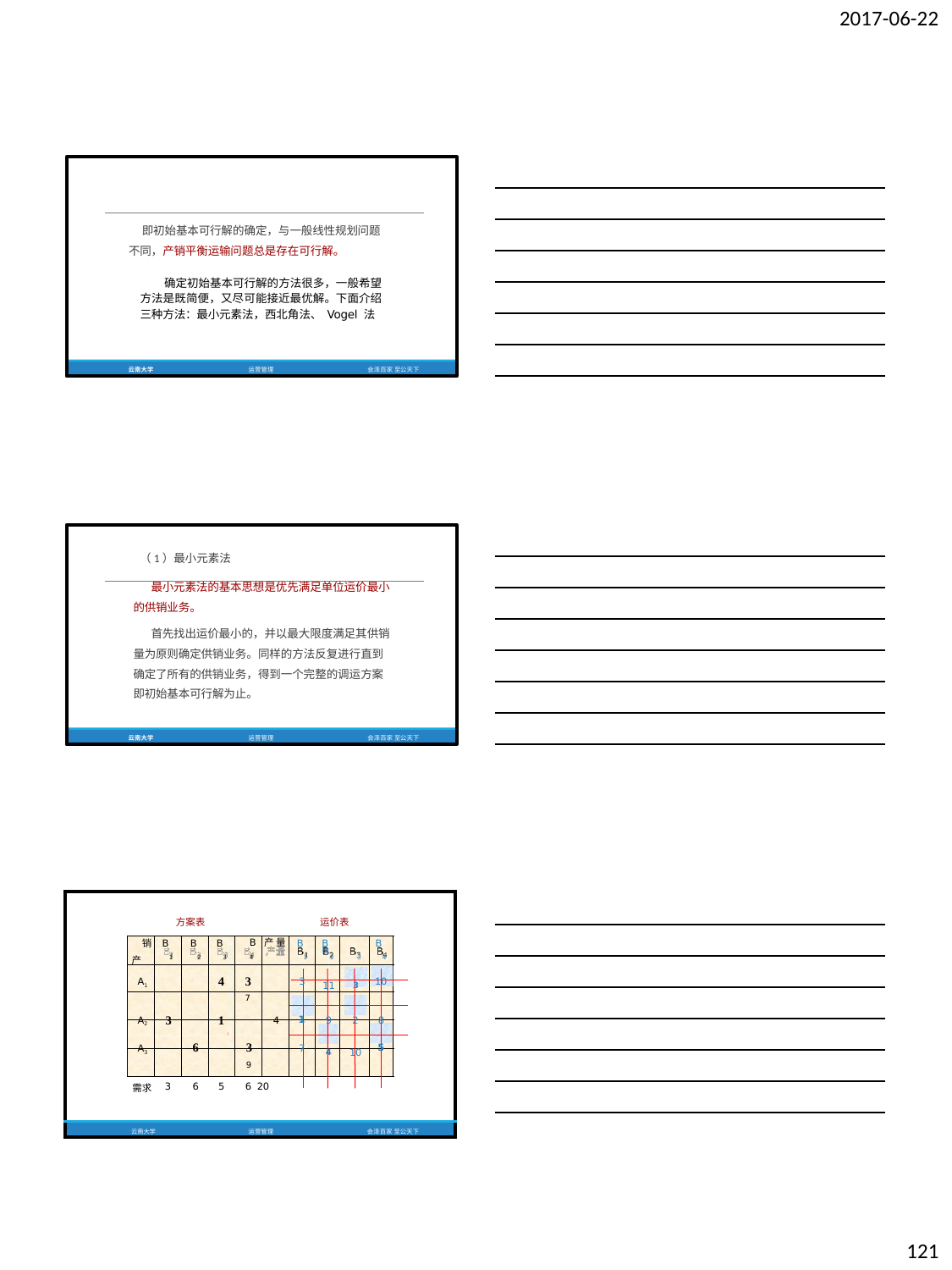

2017-06-22

即初始基本可行解的确定，与一般线性规划问题 不同，产销平衡运输问题总是存在可行解。

确定初始基本可行解的方法很多，一般希望 方法是既简便，又尽可能接近最优解。下面介绍 三种方法：最小元素法，西北角法、 Vogel 法

云南大学
运营管理
会泽百家 至公天下

（1）最小元素法
最小元素法的基本思想是优先满足单位运价最小 的供销业务。
首先找出运价最小的，并以最大限度满足其供销 量为原则确定供销业务。同样的方法反复进行直到 确定了所有的供销业务，得到一个完整的调运方案 即初始基本可行解为止。

云南大学
运营管理
会泽百家 至公天下

|  |  | 方案表 |  |  |  | 运价表 |  |
| --- | --- | --- | --- | --- | --- | --- | --- |
| 销 | B | B | B | B 产 量 | B | B B | B |
| 产 | 1 | 2 | 3 | 4 | 1 | 2 3 | 4 |
| A1 |  |  | 4 | 3 7 | 3 | 11 3 | 10 |
| A2 | 3 |  | 1 | 4 | 1 | 9 2 | 8 |
| A3 |  | 6 |  | 3 9 | 7 | 4 10 | 5 |
| 需求 | 3 | 6 | 5 | 6 20 |  |  |  |
| 云南大学 |  |  |  | 运营管理 |  |  | 会泽百家 至公天下 |

121